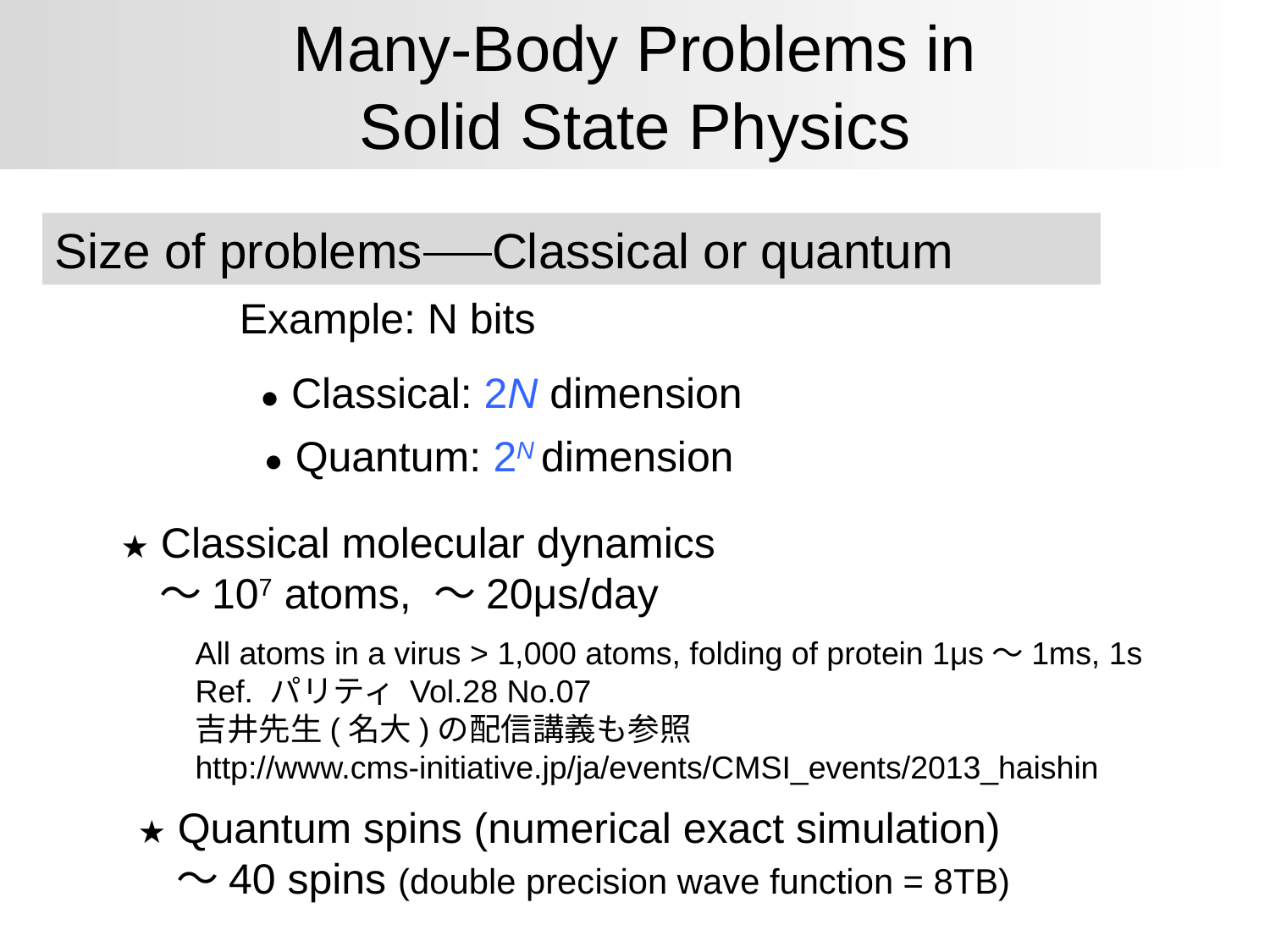

Many-Body Problems in
Solid State Physics
Size of problems     Classical or quantum
Example: N bits
● Classical: 2N dimension
● Quantum: 2N dimension
★ Classical molecular dynamics
   〜107 atoms, 〜20μs/day
All atoms in a virus > 1,000 atoms, folding of protein 1μs〜1ms, 1s
Ref. パリティ Vol.28 No.07
吉井先生(名大)の配信講義も参照
http://www.cms-initiative.jp/ja/events/CMSI_events/2013_haishin
★ Quantum spins (numerical exact simulation)
   〜40 spins (double precision wave function = 8TB)